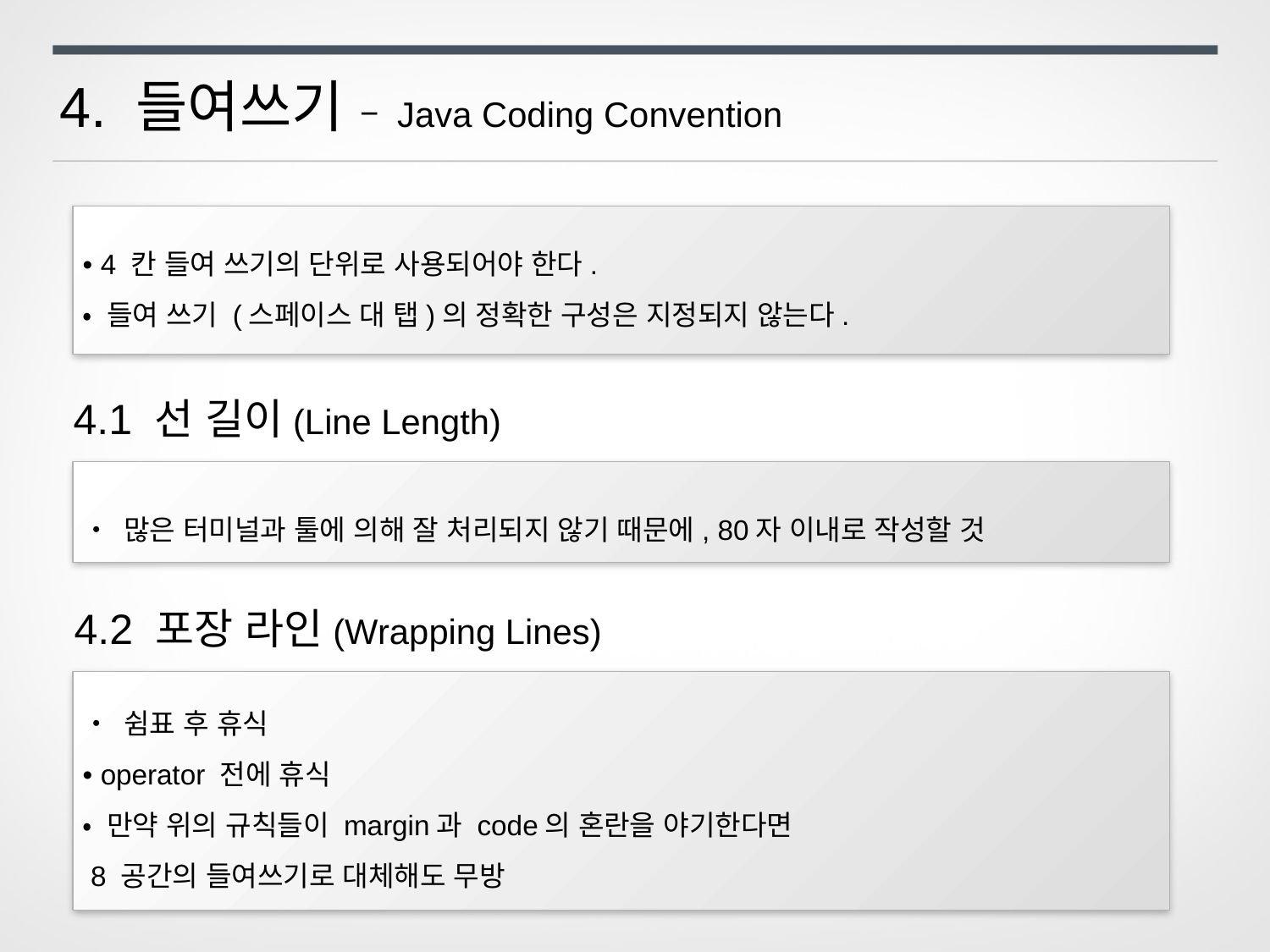

4. 들여쓰기 – Java Coding Convention
• 4 칸 들여 쓰기의 단위로 사용되어야 한다.
• 들여 쓰기 (스페이스 대 탭)의 정확한 구성은 지정되지 않는다.
4.1 선 길이(Line Length)
• 많은 터미널과 툴에 의해 잘 처리되지 않기 때문에, 80자 이내로 작성할 것
4.2 포장 라인(Wrapping Lines)

• 쉼표 후 휴식
• operator 전에 휴식
• 만약 위의 규칙들이 margin과 code의 혼란을 야기한다면
 8 공간의 들여쓰기로 대체해도 무방